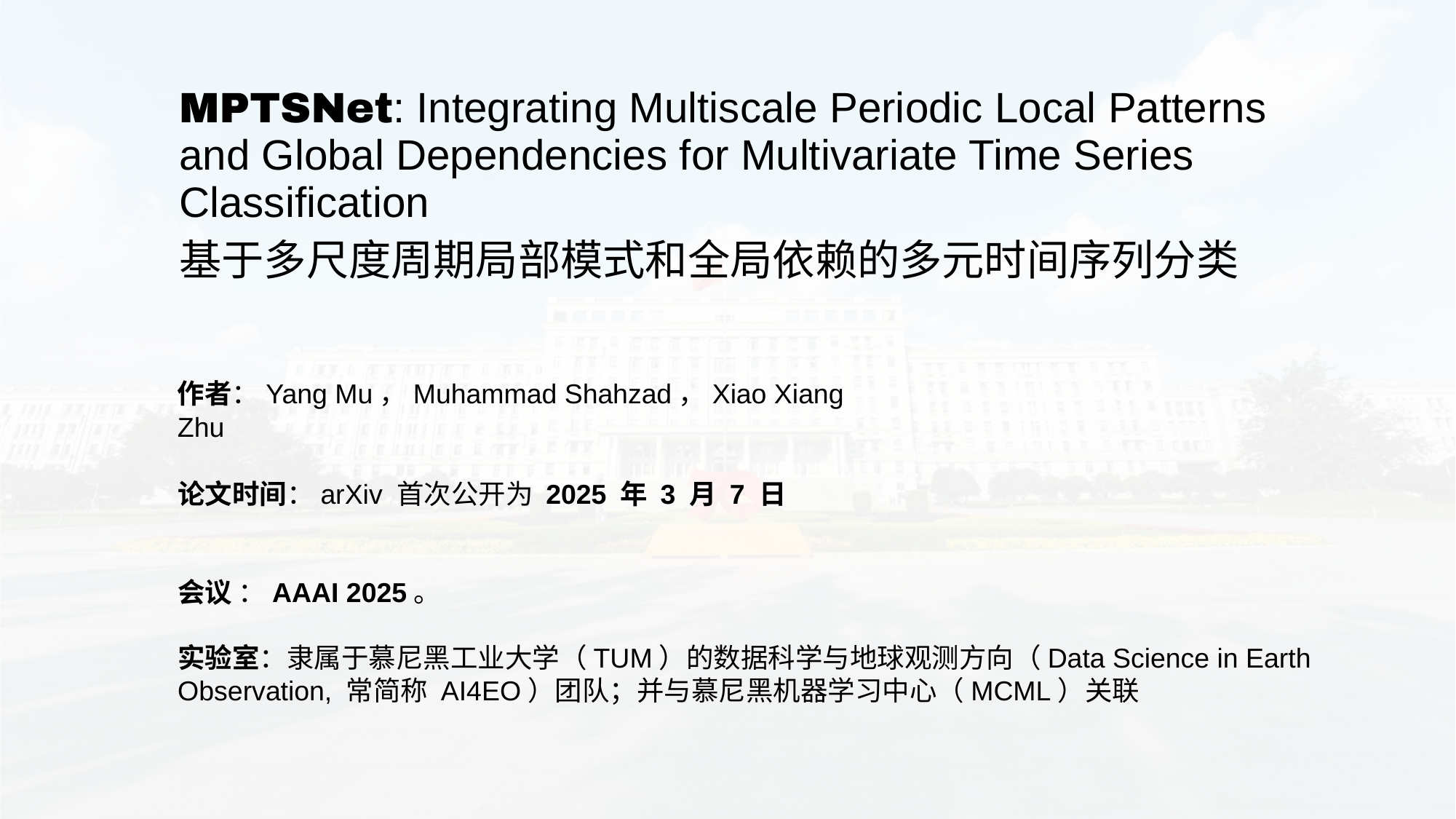

| MPTSNet: Integrating Multiscale Periodic Local Patterns and Global Dependencies for Multivariate Time Series Classification 基于多尺度周期局部模式和全局依赖的多元时间序列分类 |
| --- |
作者：Yang Mu，Muhammad Shahzad，Xiao Xiang Zhu

论文时间：arXiv 首次公开为 2025 年 3 月 7 日

会议 ：AAAI 2025。

实验室：隶属于慕尼黑工业大学（TUM）的数据科学与地球观测方向（Data Science in Earth Observation, 常简称 AI4EO）团队；并与慕尼黑机器学习中心（MCML）关联